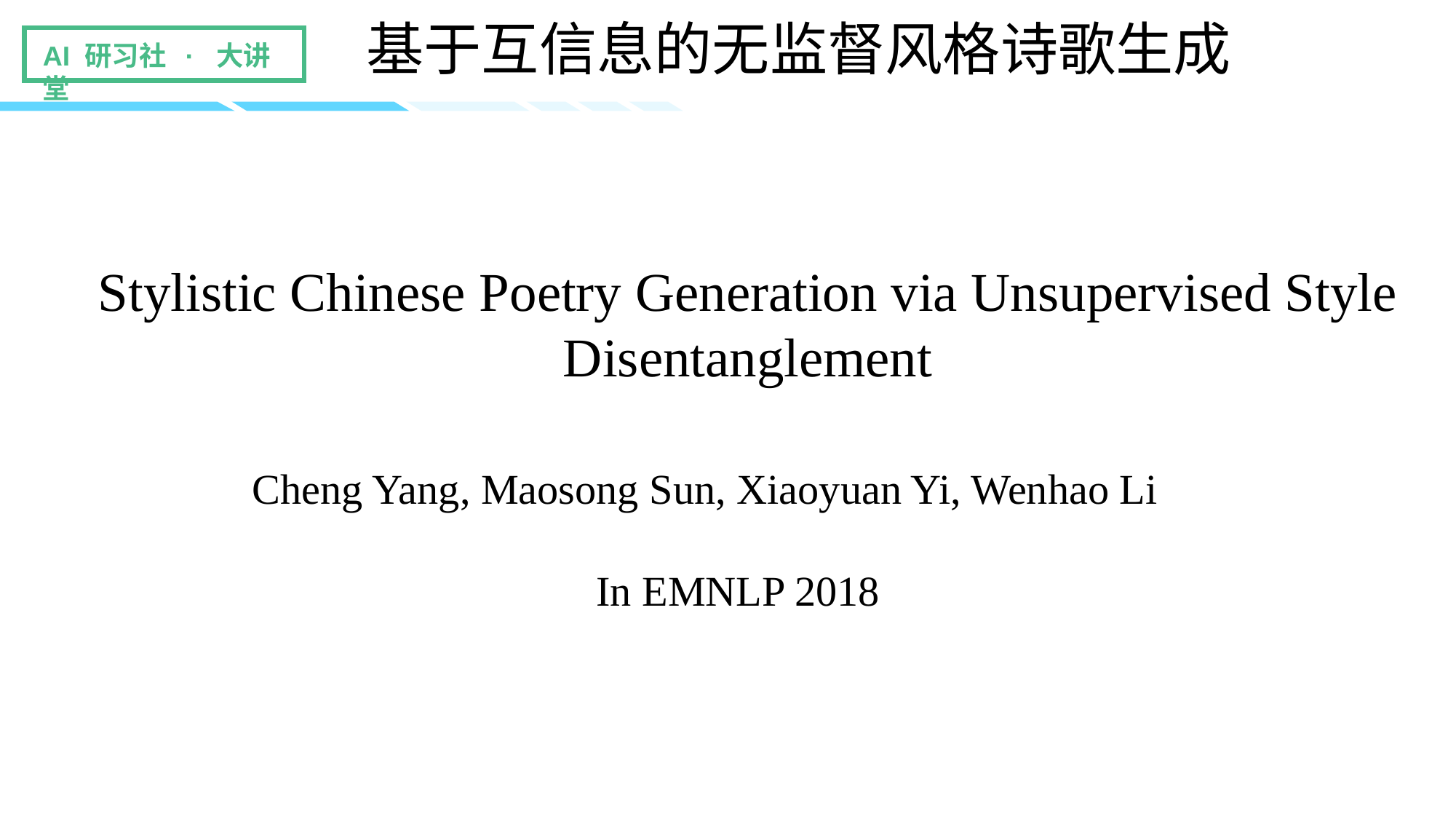

基于互信息的无监督风格诗歌生成
Stylistic Chinese Poetry Generation via Unsupervised Style
Disentanglement
Cheng Yang, Maosong Sun, Xiaoyuan Yi, Wenhao Li
In EMNLP 2018